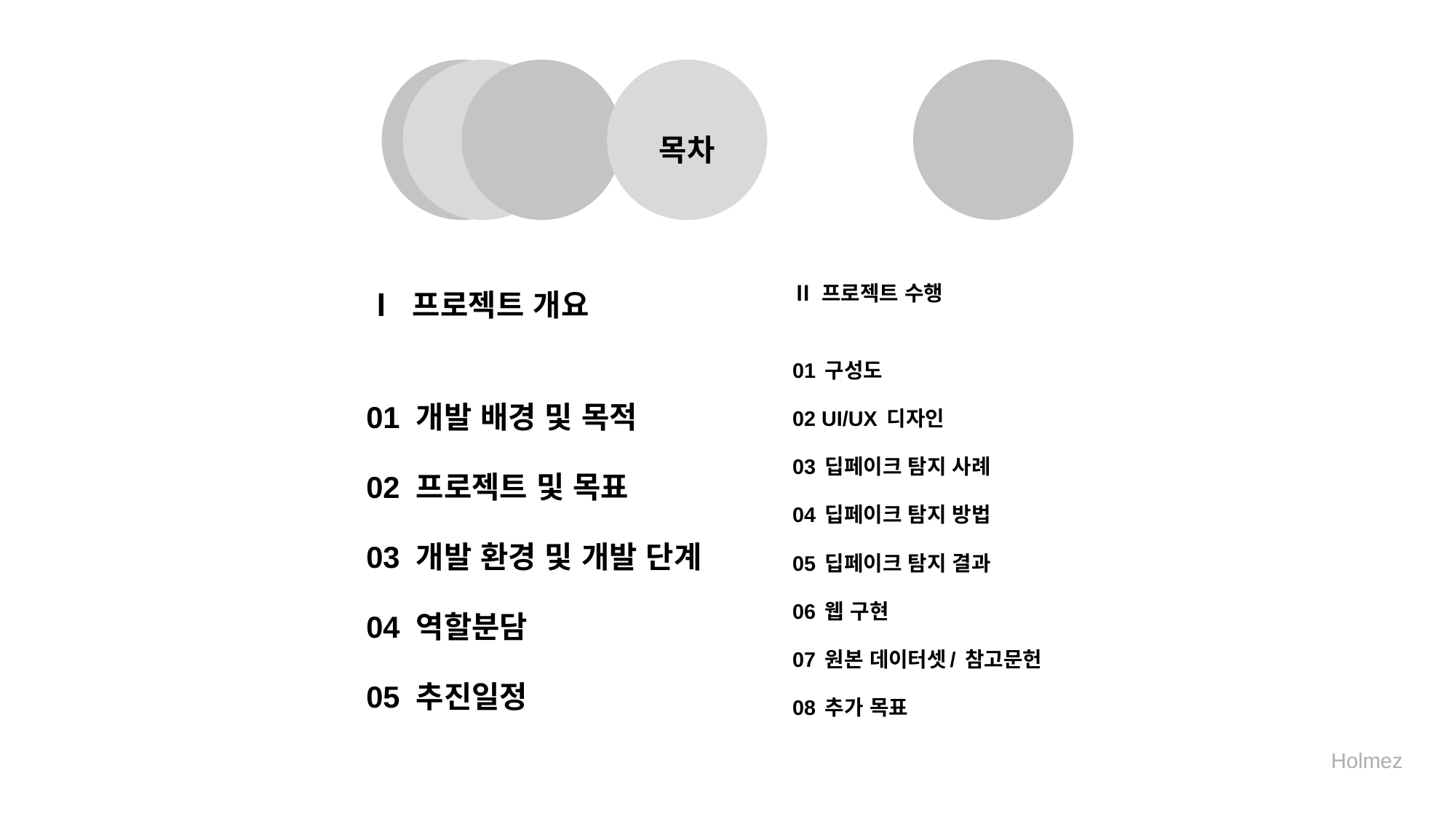

목차
Ⅰ 프로젝트 개요

01 개발 배경 및 목적
02 프로젝트 및 목표
03 개발 환경 및 개발 단계
04 역할분담
05 추진일정

Ⅱ 프로젝트 수행

01 구성도
02 UI/UX 디자인
03 딥페이크 탐지 사례
04 딥페이크 탐지 방법
05 딥페이크 탐지 결과
06 웹 구현
07 원본 데이터셋/ 참고문헌
08 추가 목표

Holmez